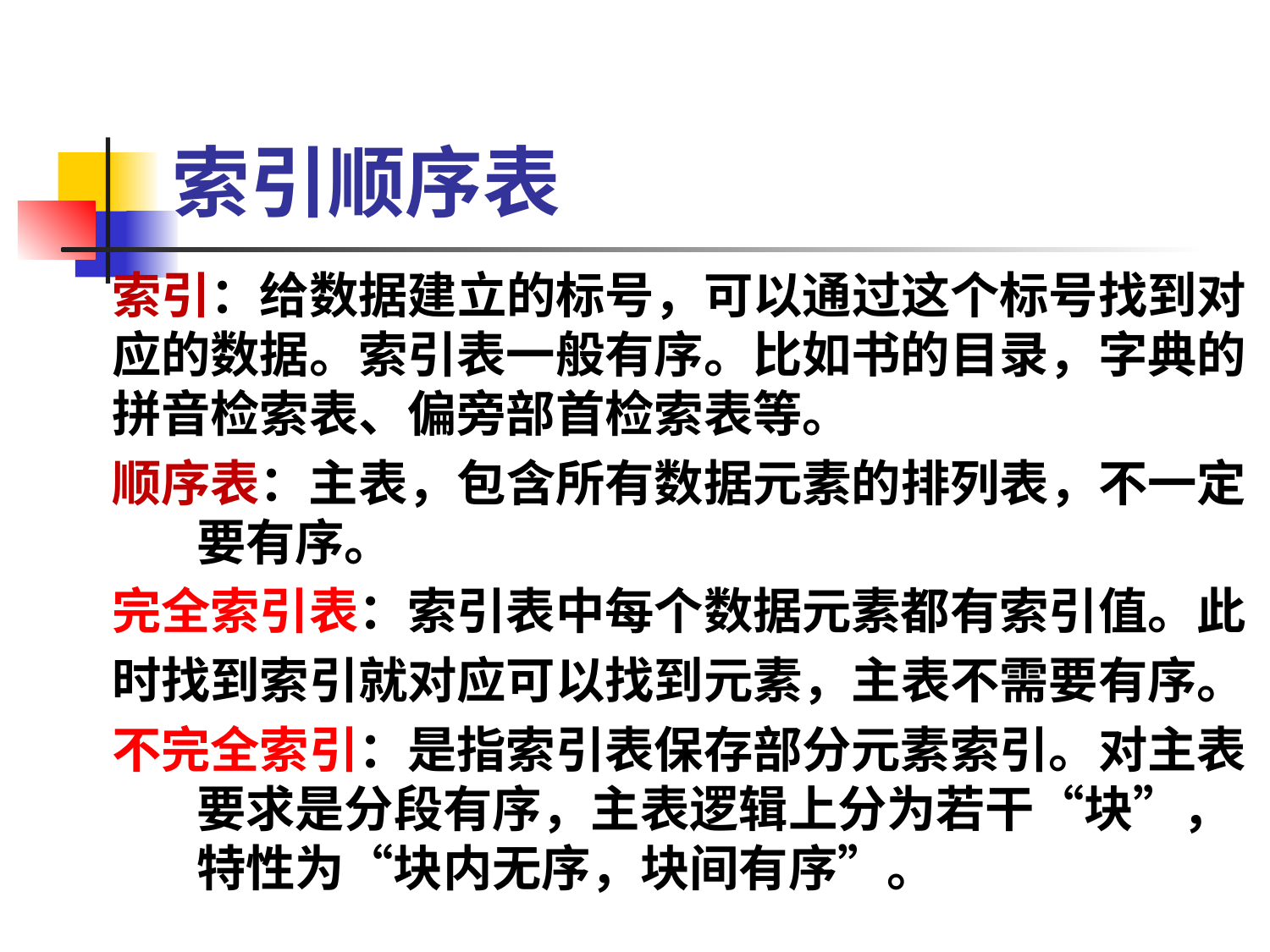

# 索引顺序表
索引：给数据建立的标号，可以通过这个标号找到对应的数据。索引表一般有序。比如书的目录，字典的拼音检索表、偏旁部首检索表等。
顺序表：主表，包含所有数据元素的排列表，不一定要有序。
完全索引表：索引表中每个数据元素都有索引值。此
时找到索引就对应可以找到元素，主表不需要有序。
不完全索引：是指索引表保存部分元素索引。对主表要求是分段有序，主表逻辑上分为若干“块”，特性为“块内无序，块间有序”。
28